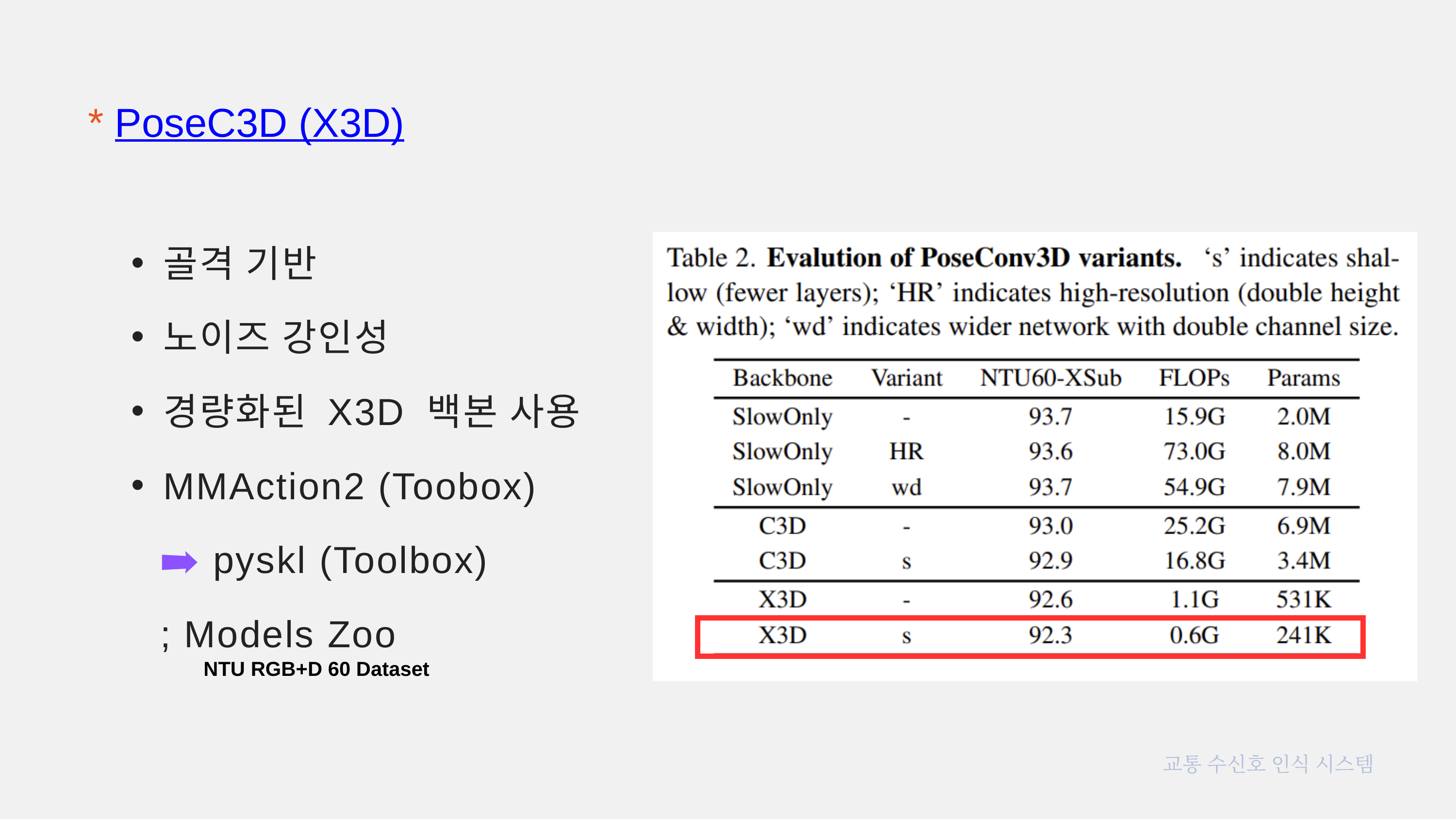

* PoseC3D (X3D)

골격 기반
노이즈 강인성
경량화된 X3D 백본 사용
MMAction2 (Toobox)
     ➡️ pyskl (Toolbox)
     ; Models Zoo

 NTU RGB+D 60 Dataset
교통 수신호 인식 시스템